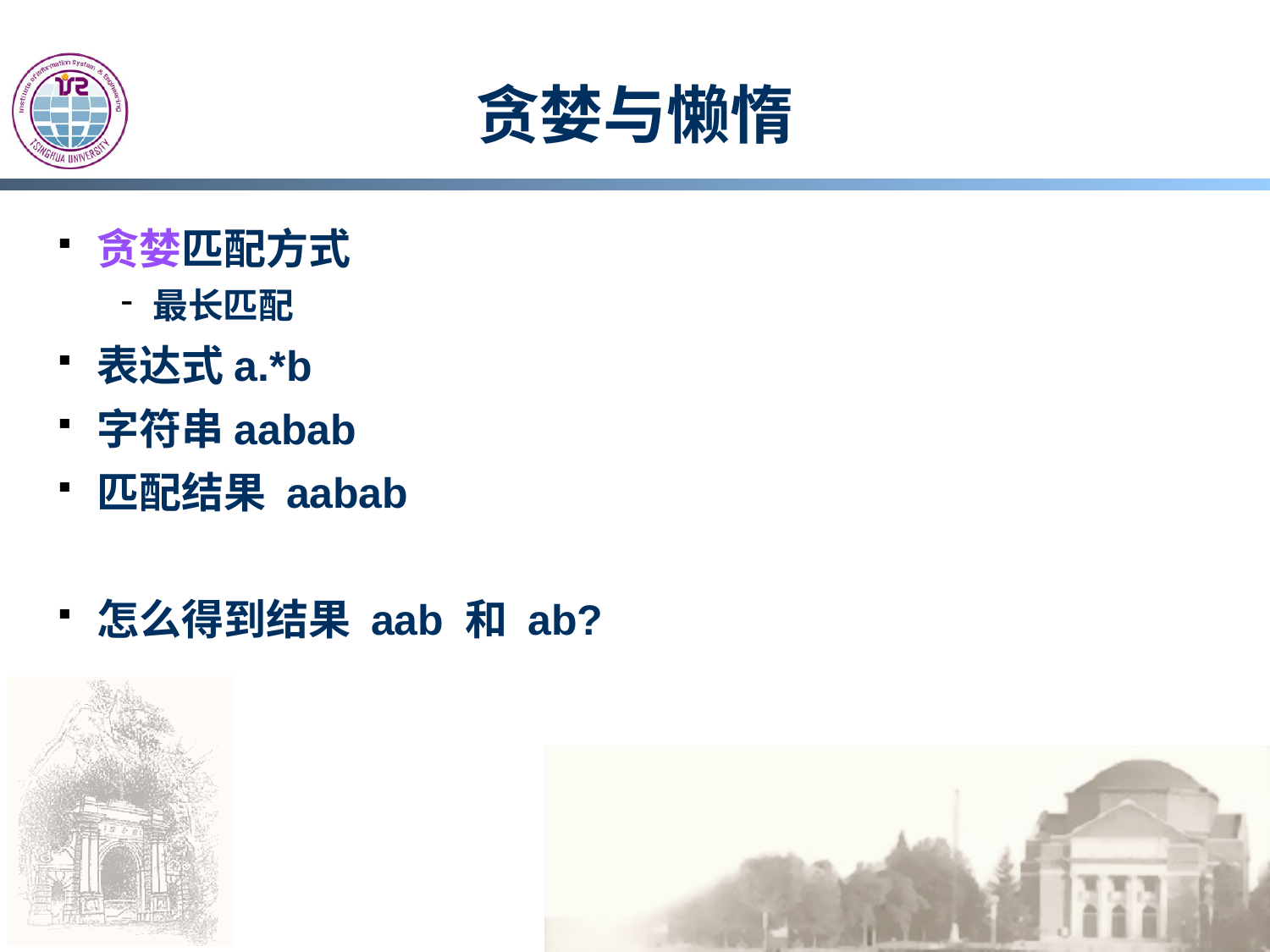

# 贪婪与懒惰
贪婪匹配方式
最长匹配
表达式a.*b
字符串aabab
匹配结果 aabab

怎么得到结果 aab 和 ab?